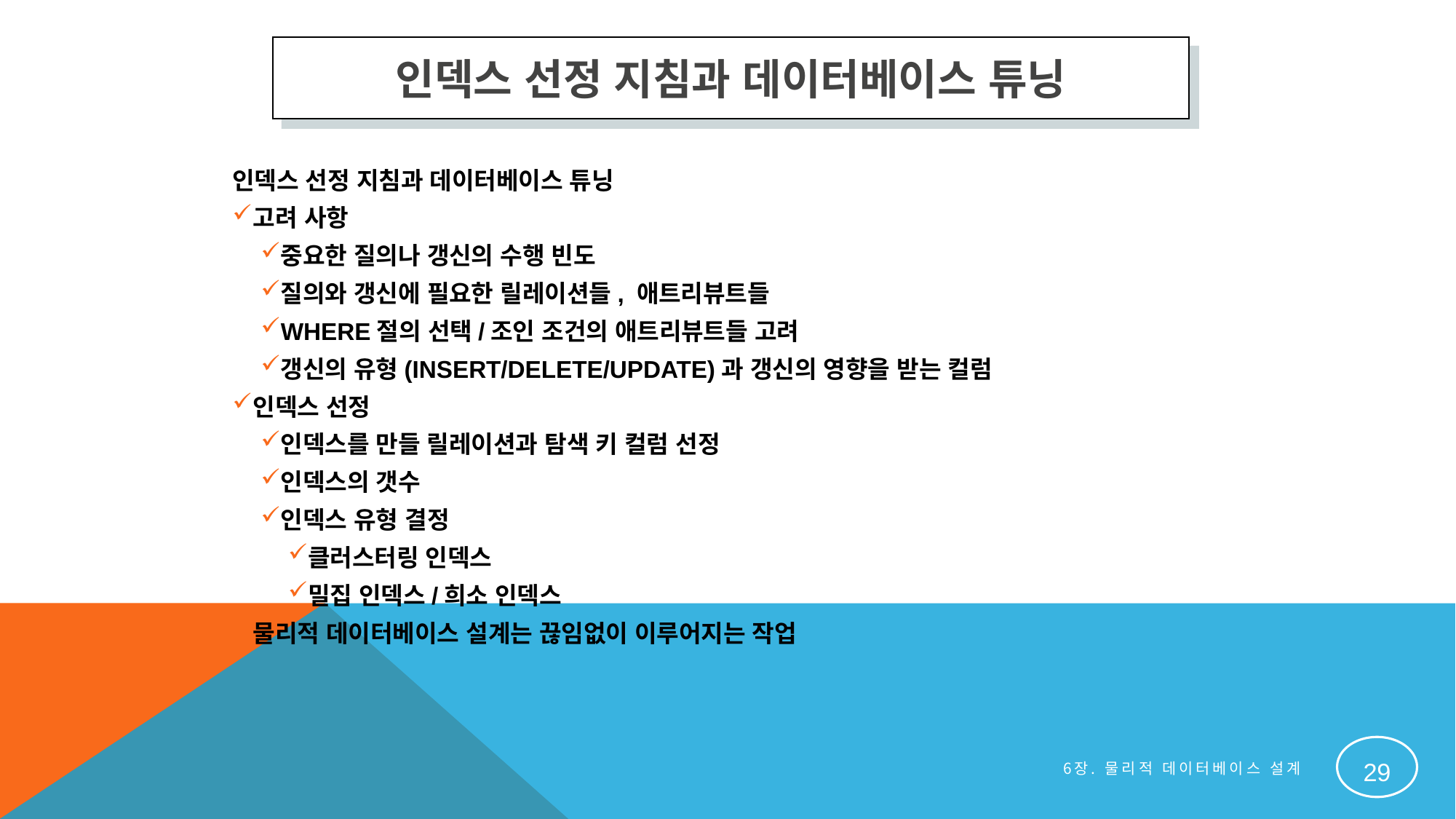

인덱스 선정 지침과 데이터베이스 튜닝
인덱스 선정 지침과 데이터베이스 튜닝
고려 사항
중요한 질의나 갱신의 수행 빈도
질의와 갱신에 필요한 릴레이션들, 애트리뷰트들
WHERE절의 선택/조인 조건의 애트리뷰트들 고려
갱신의 유형(INSERT/DELETE/UPDATE)과 갱신의 영향을 받는 컬럼
인덱스 선정
인덱스를 만들 릴레이션과 탐색 키 컬럼 선정
인덱스의 갯수
인덱스 유형 결정
클러스터링 인덱스
밀집 인덱스/희소 인덱스
물리적 데이터베이스 설계는 끊임없이 이루어지는 작업

29
6장. 물리적 데이터베이스 설계